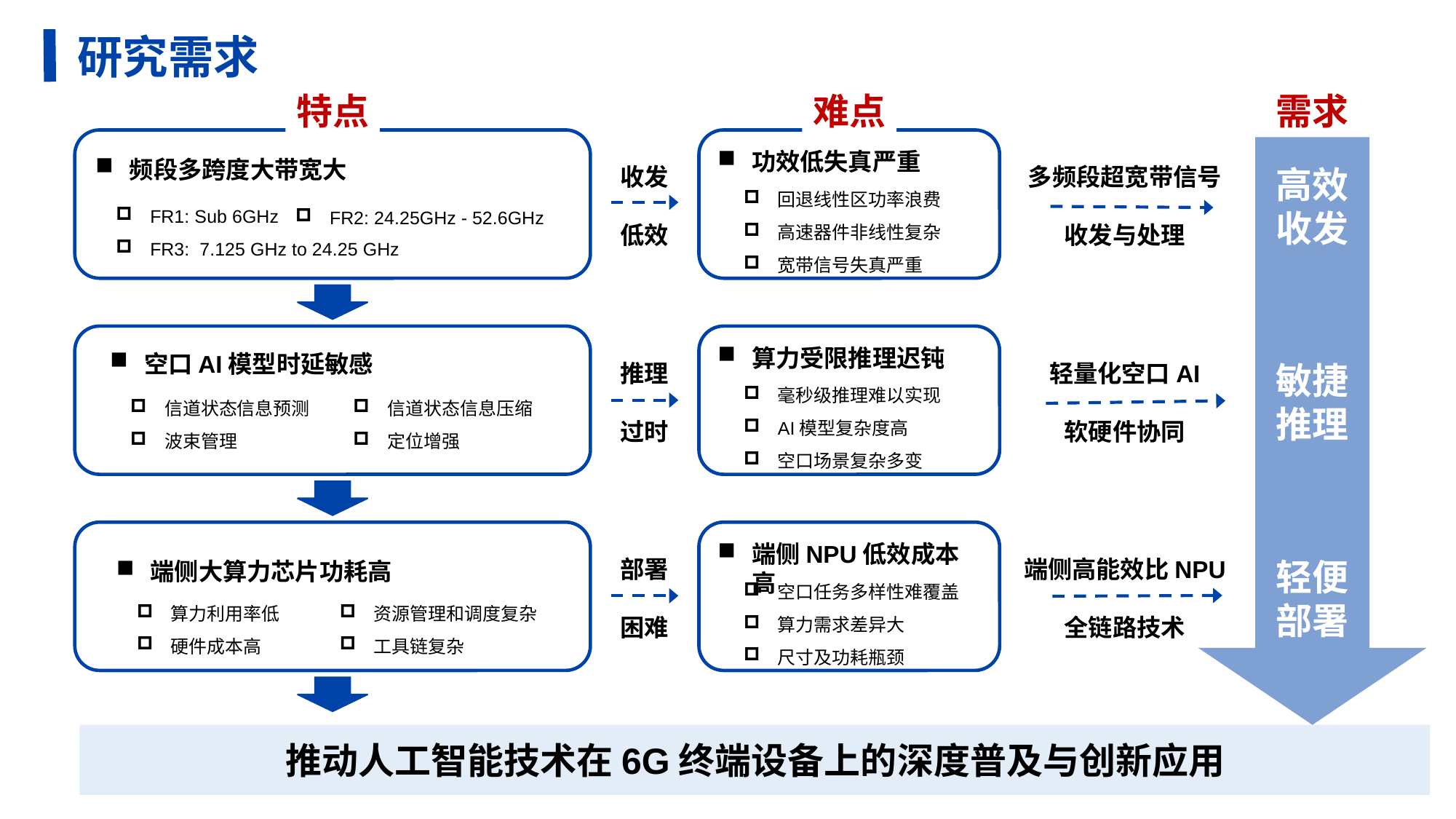

研究需求
特点
难点
需求

频段多跨度大带宽大
FR1: Sub 6GHz
FR3:  7.125 GHz to 24.25 GHz

功效低失真严重
回退线性区功率浪费
高速器件非线性复杂
宽带信号失真严重

多频段超宽带信号

收发与处理
高效收发
收发

低效
FR2: 24.25GHz - 52.6GHz

空口AI模型时延敏感
信道状态信息预测
波束管理
信道状态信息压缩
定位增强

算力受限推理迟钝
毫秒级推理难以实现
AI模型复杂度高
空口场景复杂多变
敏捷推理
推理

过时
轻量化空口AI

软硬件协同

端侧大算力芯片功耗高
算力利用率低
硬件成本高
资源管理和调度复杂
工具链复杂

端侧NPU低效成本高
空口任务多样性难覆盖
算力需求差异大
尺寸及功耗瓶颈
轻便部署
部署

困难
端侧高能效比NPU

全链路技术

推动人工智能技术在6G终端设备上的深度普及与创新应用